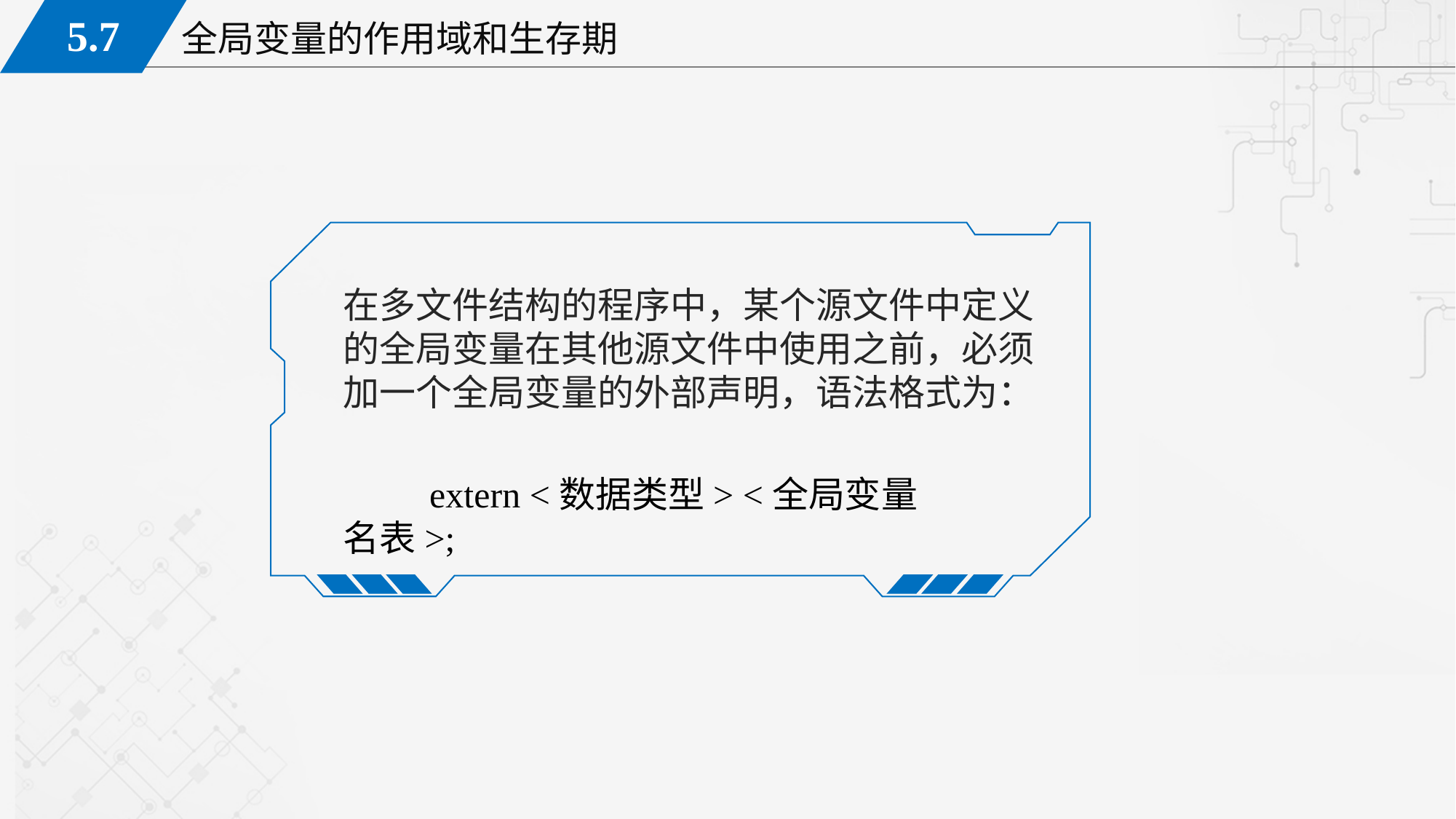

在多文件结构的程序中，某个源文件中定义的全局变量在其他源文件中使用之前，必须加一个全局变量的外部声明，语法格式为：
extern <数据类型> <全局变量名表>;